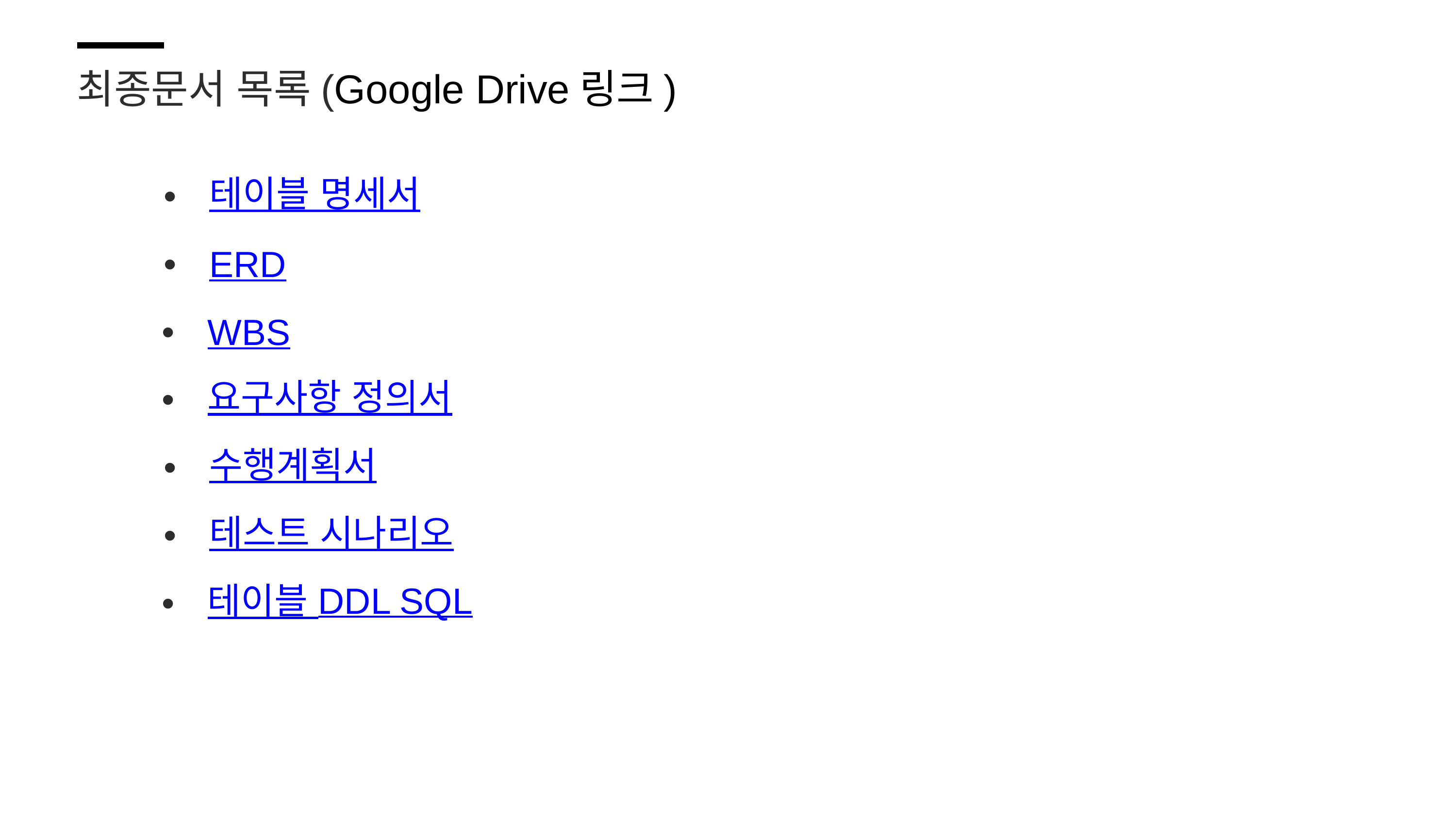

최종문서 목록(Google Drive링크)
테이블 명세서
ERD
WBS
요구사항 정의서
수행계획서
테스트 시나리오
테이블 DDL SQL